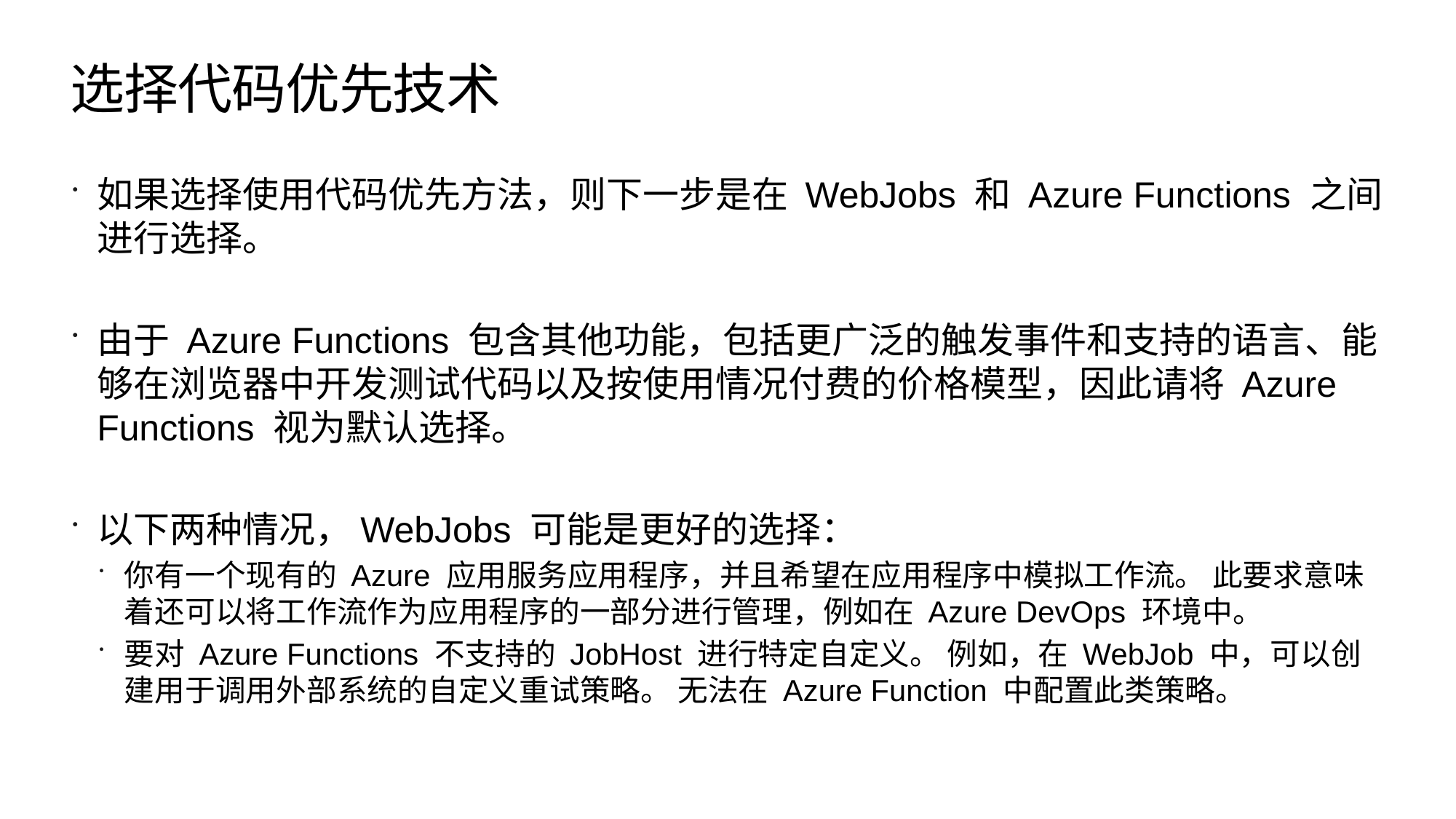

# 选择代码优先技术
如果选择使用代码优先方法，则下一步是在 WebJobs 和 Azure Functions 之间进行选择。

由于 Azure Functions 包含其他功能，包括更广泛的触发事件和支持的语言、能够在浏览器中开发测试代码以及按使用情况付费的价格模型，因此请将 Azure Functions 视为默认选择。

以下两种情况，WebJobs 可能是更好的选择：
你有一个现有的 Azure 应用服务应用程序，并且希望在应用程序中模拟工作流。 此要求意味着还可以将工作流作为应用程序的一部分进行管理，例如在 Azure DevOps 环境中。
要对 Azure Functions 不支持的 JobHost 进行特定自定义。 例如，在 WebJob 中，可以创建用于调用外部系统的自定义重试策略。 无法在 Azure Function 中配置此类策略。